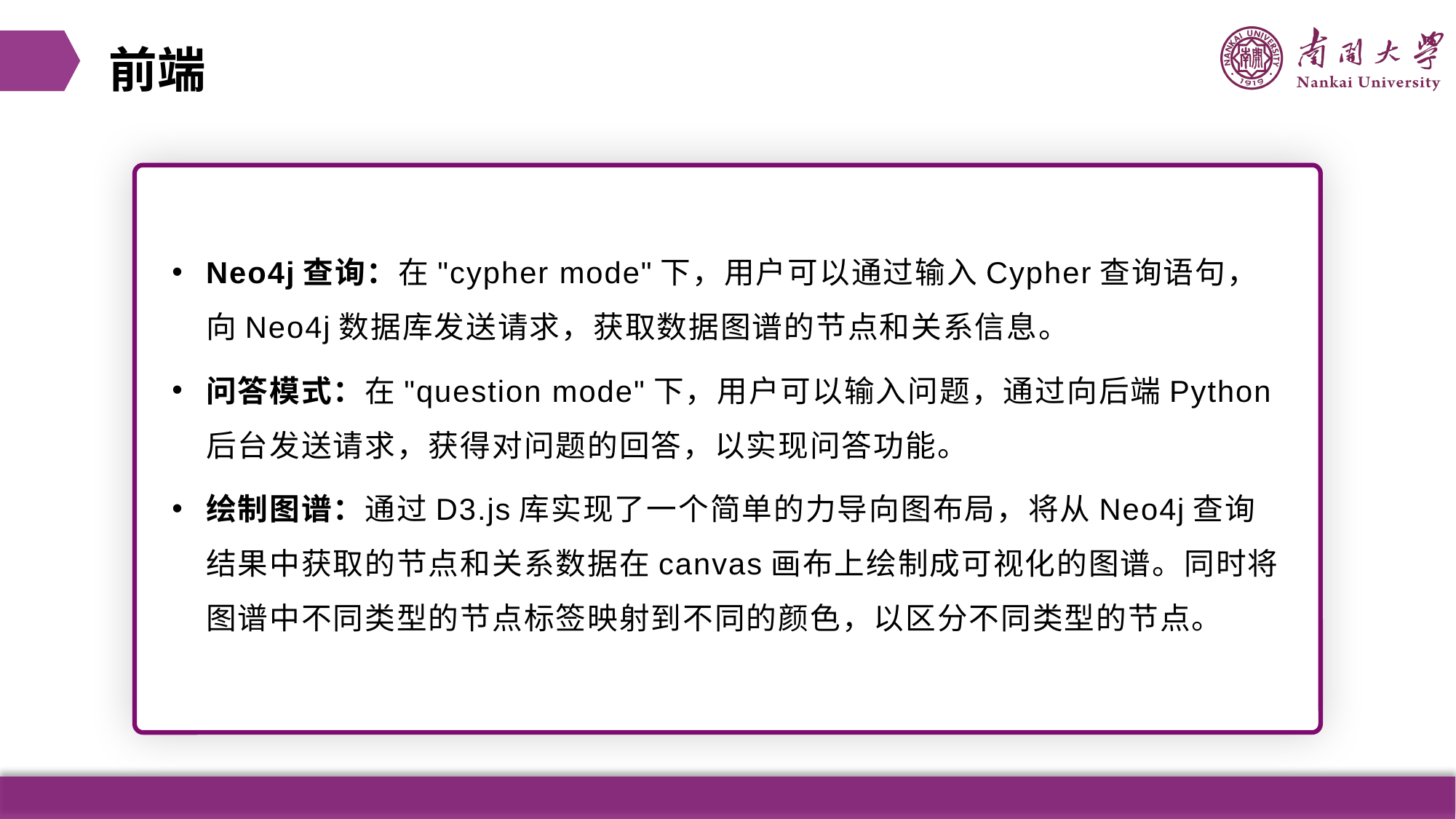

前端

Neo4j查询：在"cypher mode"下，用户可以通过输入Cypher查询语句，向Neo4j数据库发送请求，获取数据图谱的节点和关系信息。
问答模式：在"question mode"下，用户可以输入问题，通过向后端Python后台发送请求，获得对问题的回答，以实现问答功能。
绘制图谱：通过D3.js库实现了一个简单的力导向图布局，将从Neo4j查询结果中获取的节点和关系数据在canvas画布上绘制成可视化的图谱。同时将图谱中不同类型的节点标签映射到不同的颜色，以区分不同类型的节点。